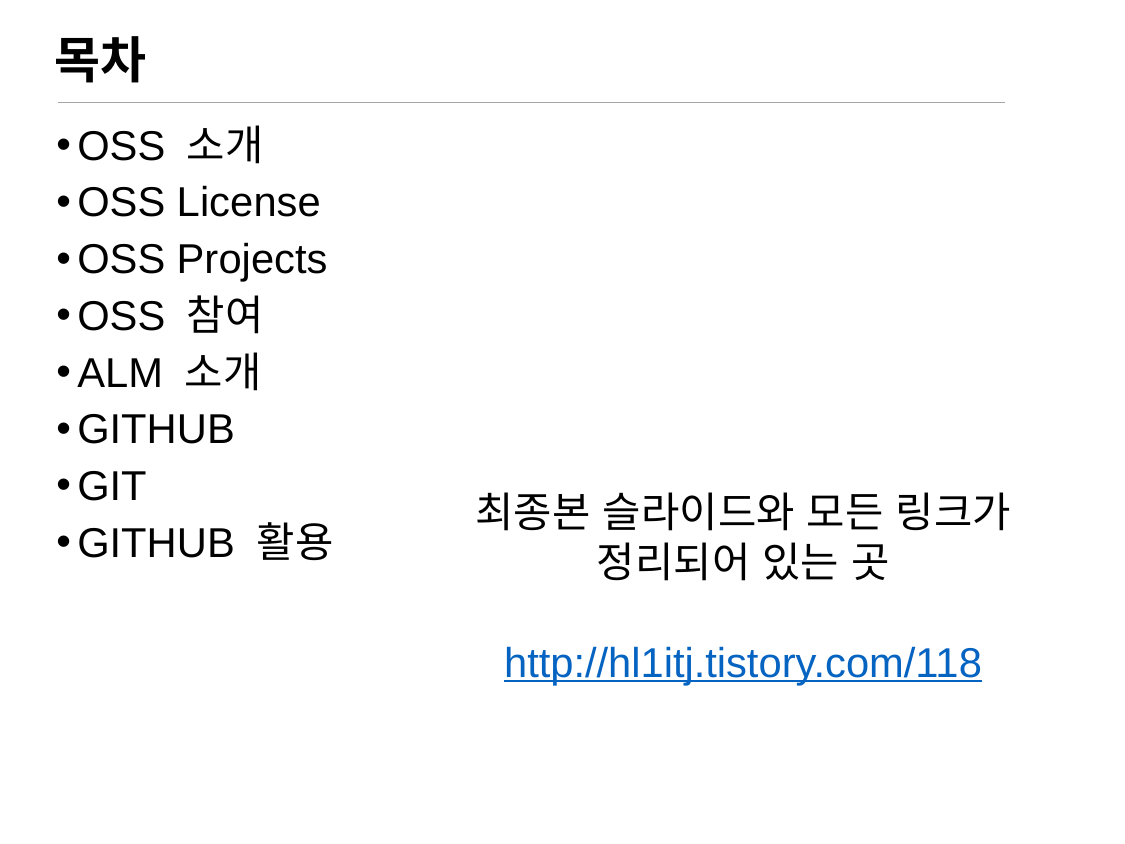

# 목차
OSS 소개
OSS License
OSS Projects
OSS 참여
ALM 소개
GITHUB
GIT
GITHUB 활용

최종본 슬라이드와 모든 링크가
정리되어 있는 곳

http://hl1itj.tistory.com/118